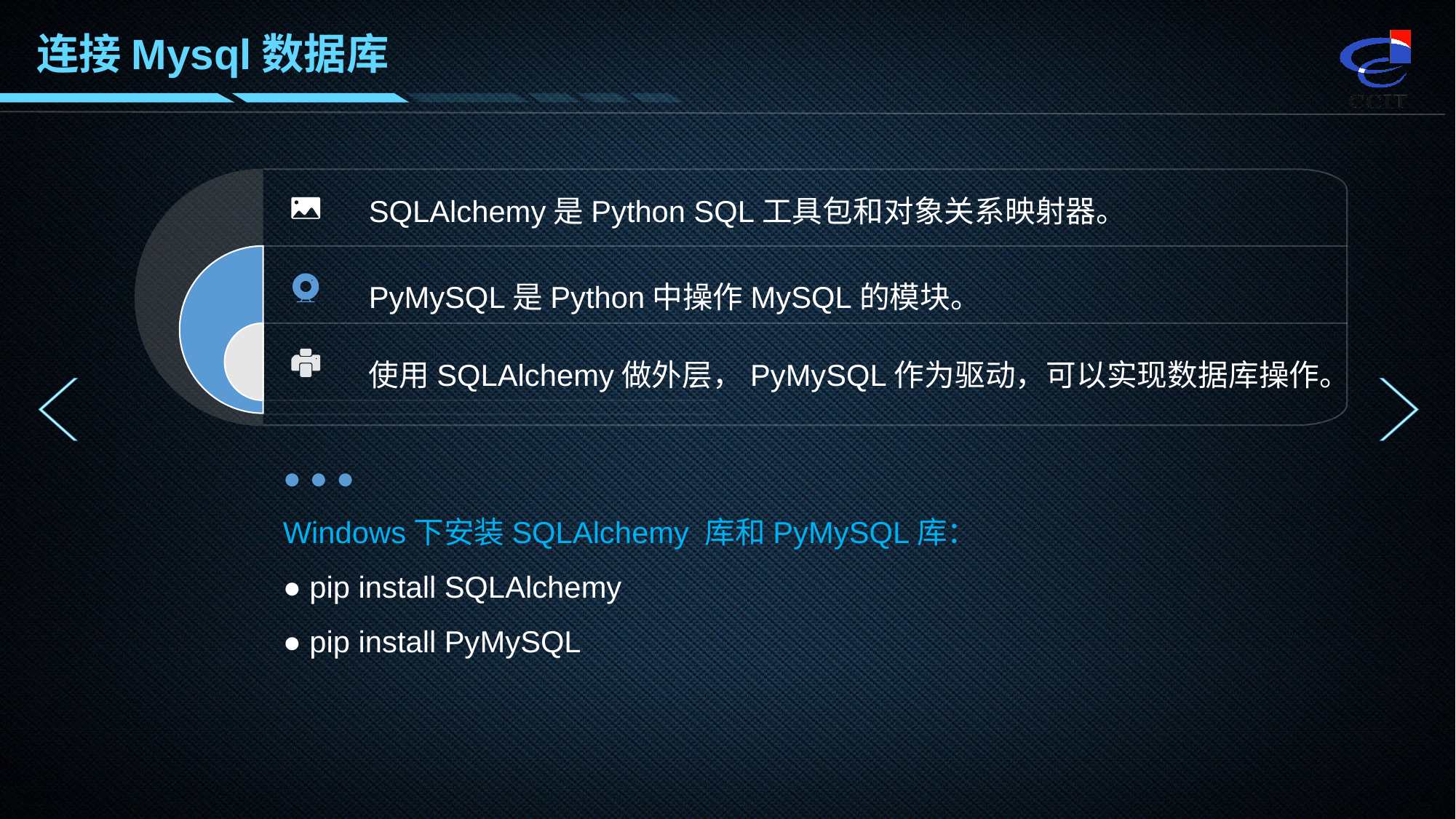

连接Mysql数据库

SQLAlchemy是Python SQL工具包和对象关系映射器。

PyMySQL是Python中操作MySQL的模块。

使用SQLAlchemy做外层，PyMySQL作为驱动，可以实现数据库操作。

● ● ●
Windows下安装SQLAlchemy 库和PyMySQL库：
● pip install SQLAlchemy
● pip install PyMySQL